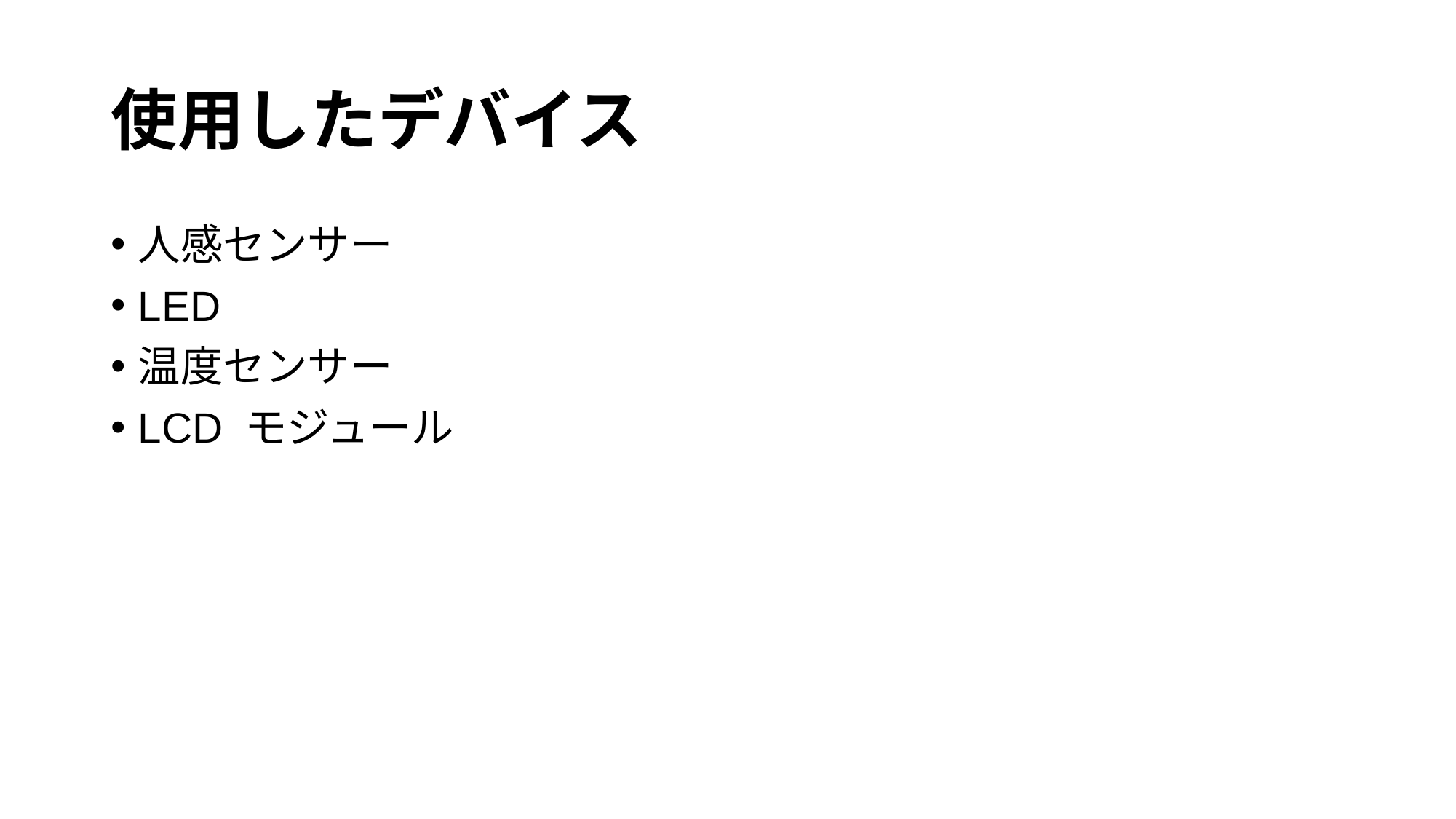

# 使用したデバイス
人感センサー
LED
温度センサー
LCD モジュール